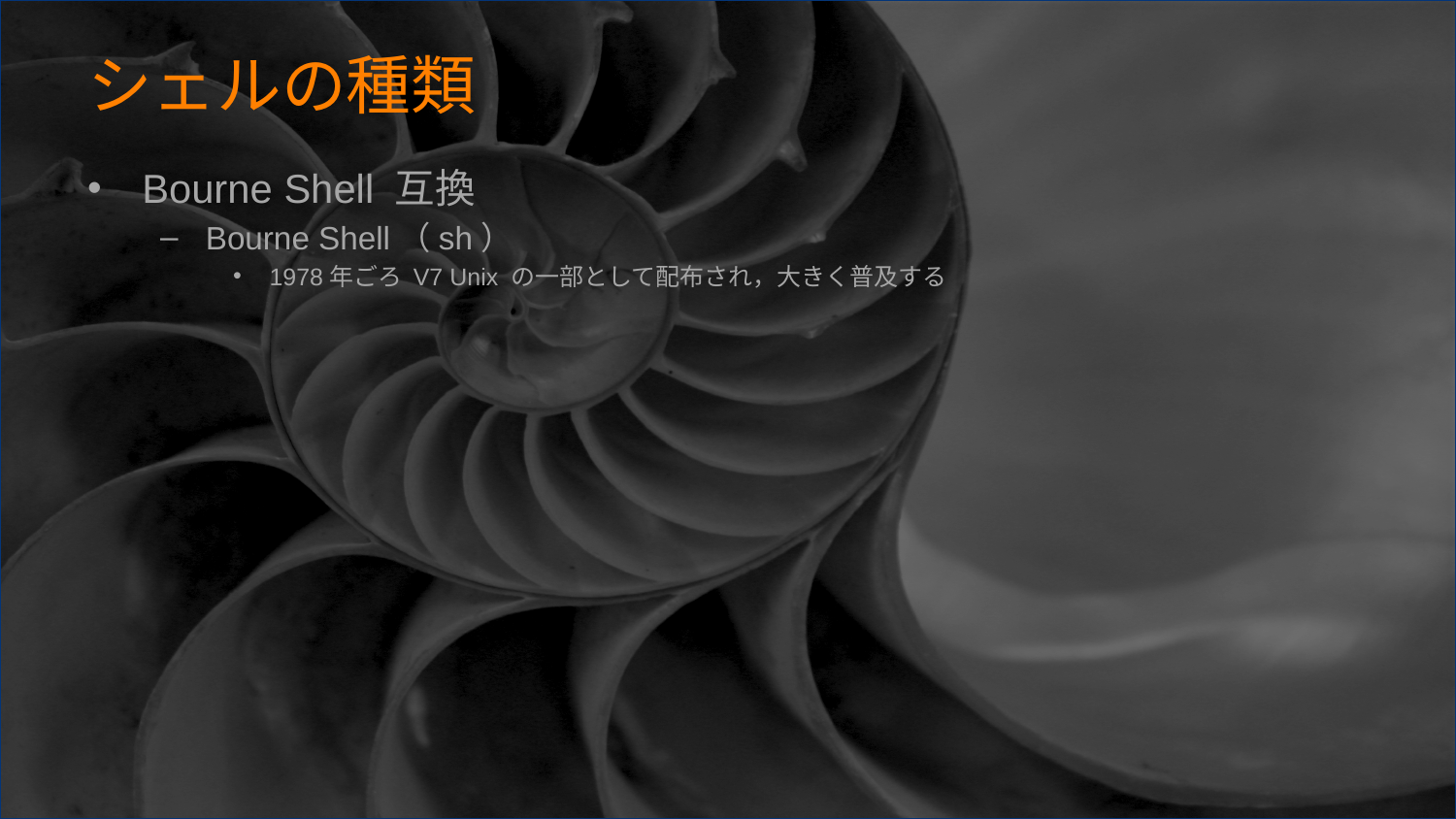

# シェルの種類
Bourne Shell 互換
Bourne Shell（sh）
1978年ごろ V7 Unix の一部として配布され，大きく普及する